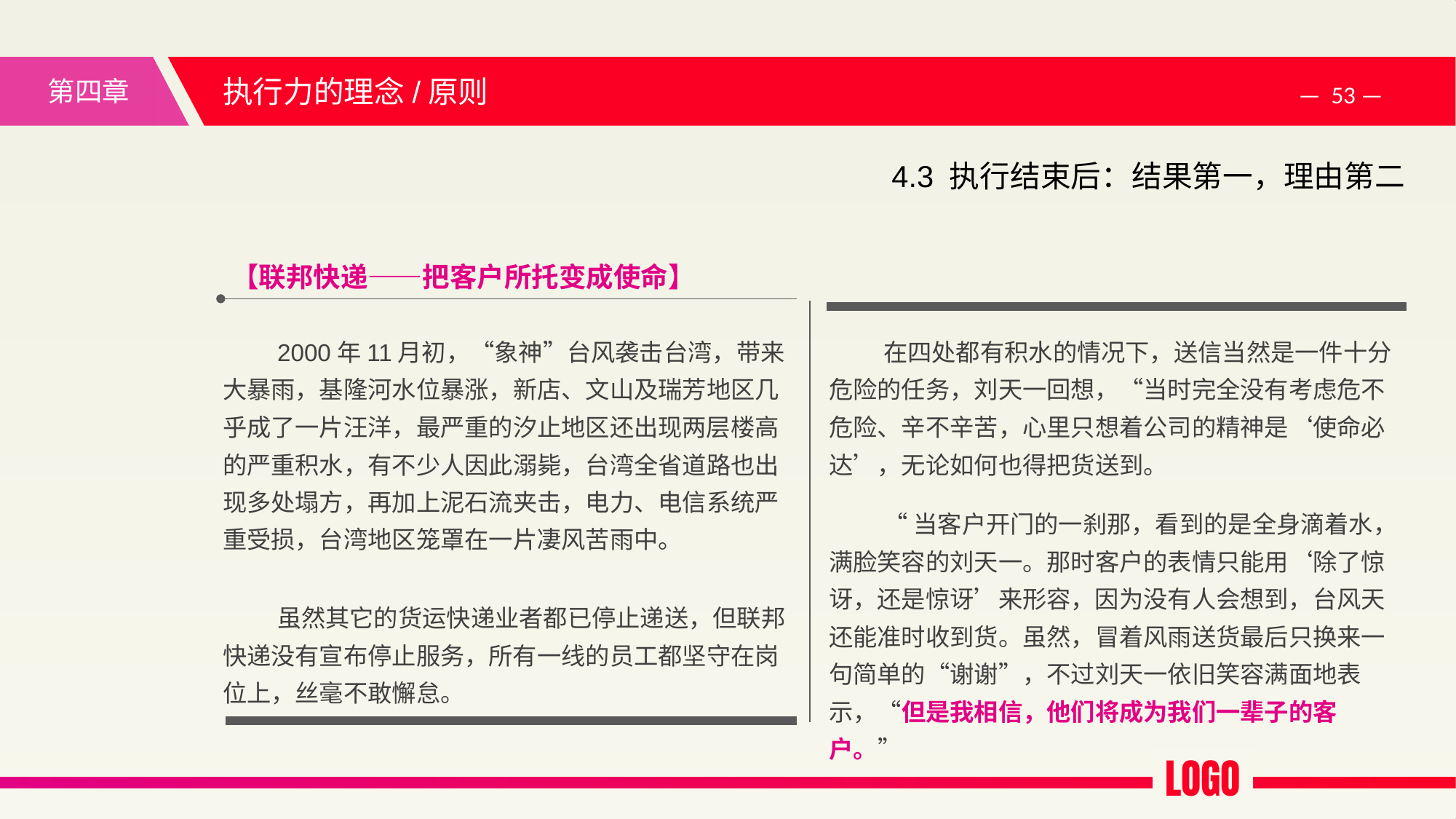

4.3 执行结束后：结果第一，理由第二
【联邦快递——把客户所托变成使命】
2000年11月初，“象神”台风袭击台湾，带来大暴雨，基隆河水位暴涨，新店、文山及瑞芳地区几乎成了一片汪洋，最严重的汐止地区还出现两层楼高的严重积水，有不少人因此溺毙，台湾全省道路也出现多处塌方，再加上泥石流夹击，电力、电信系统严重受损，台湾地区笼罩在一片凄风苦雨中。
在四处都有积水的情况下，送信当然是一件十分危险的任务，刘天一回想，“当时完全没有考虑危不危险、辛不辛苦，心里只想着公司的精神是‘使命必达’，无论如何也得把货送到。
“当客户开门的一刹那，看到的是全身滴着水，满脸笑容的刘天一。那时客户的表情只能用‘除了惊讶，还是惊讶’来形容，因为没有人会想到，台风天还能准时收到货。虽然，冒着风雨送货最后只换来一句简单的“谢谢”，不过刘天一依旧笑容满面地表示，“但是我相信，他们将成为我们一辈子的客户。”
虽然其它的货运快递业者都已停止递送，但联邦快递没有宣布停止服务，所有一线的员工都坚守在岗位上，丝毫不敢懈怠。